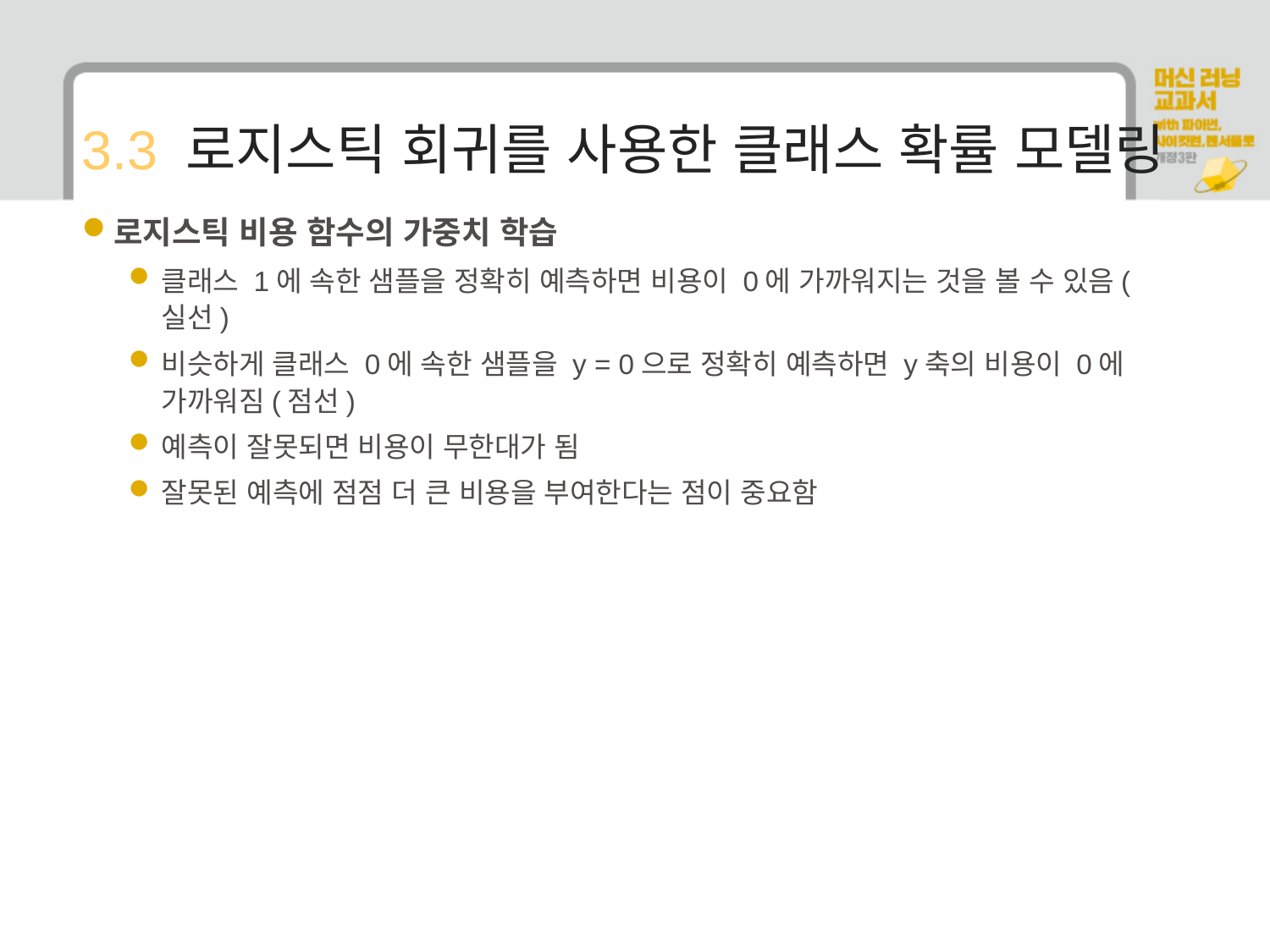

# 3.3 로지스틱 회귀를 사용한 클래스 확률 모델링
로지스틱 비용 함수의 가중치 학습
클래스 1에 속한 샘플을 정확히 예측하면 비용이 0에 가까워지는 것을 볼 수 있음(실선)
비슷하게 클래스 0에 속한 샘플을 y = 0으로 정확히 예측하면 y축의 비용이 0에 가까워짐(점선)
예측이 잘못되면 비용이 무한대가 됨
잘못된 예측에 점점 더 큰 비용을 부여한다는 점이 중요함